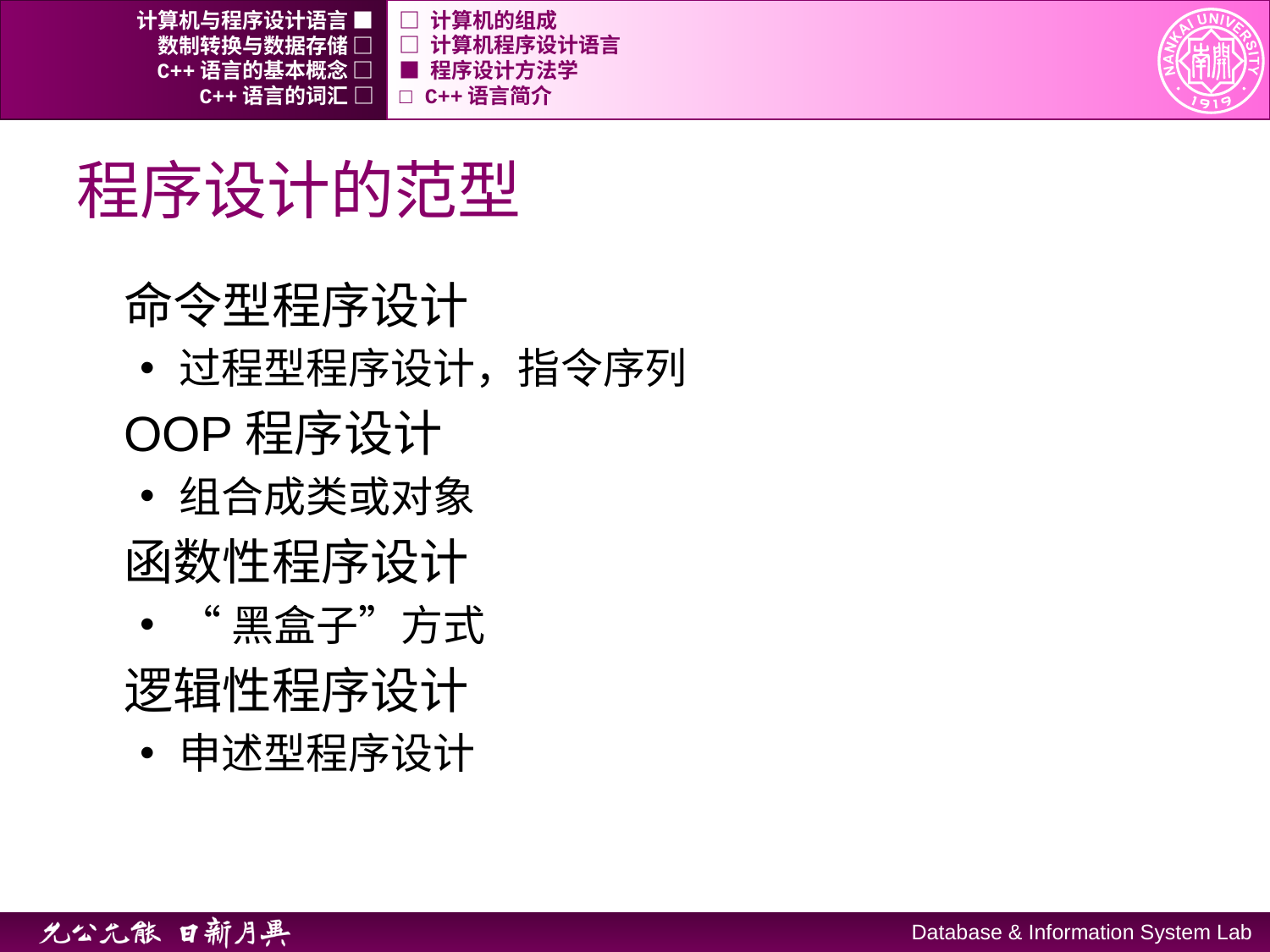

计算机与程序设计语言 ■
□ 计算机的组成
数制转换与数据存储 □
□ 计算机程序设计语言
C++语言的基本概念 □
■ 程序设计方法学
C++语言的词汇 □
□ C++语言简介
# 程序设计的范型
命令型程序设计
过程型程序设计，指令序列
OOP程序设计
组合成类或对象
函数性程序设计
“黑盒子”方式
逻辑性程序设计
申述型程序设计